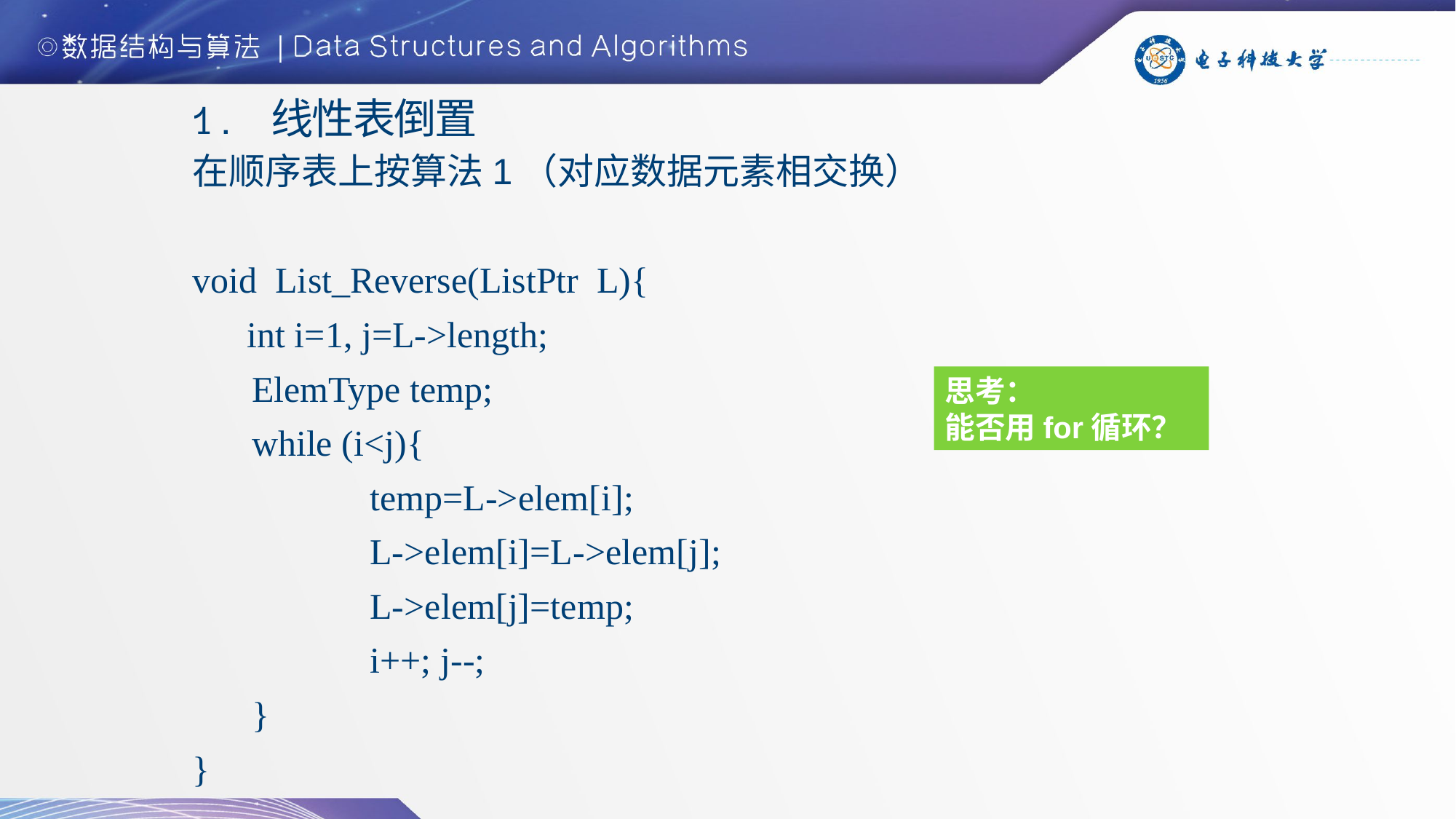

# 1. 线性表倒置
在顺序表上按算法1（对应数据元素相交换）

void  List_Reverse(ListPtr  L){
      int i=1, j=L->length;
	  ElemType temp;
	  while (i<j){
		   temp=L->elem[i];
		   L->elem[i]=L->elem[j];
		   L->elem[j]=temp;
		   i++; j--;
	  }
}
思考：
能否用for循环？